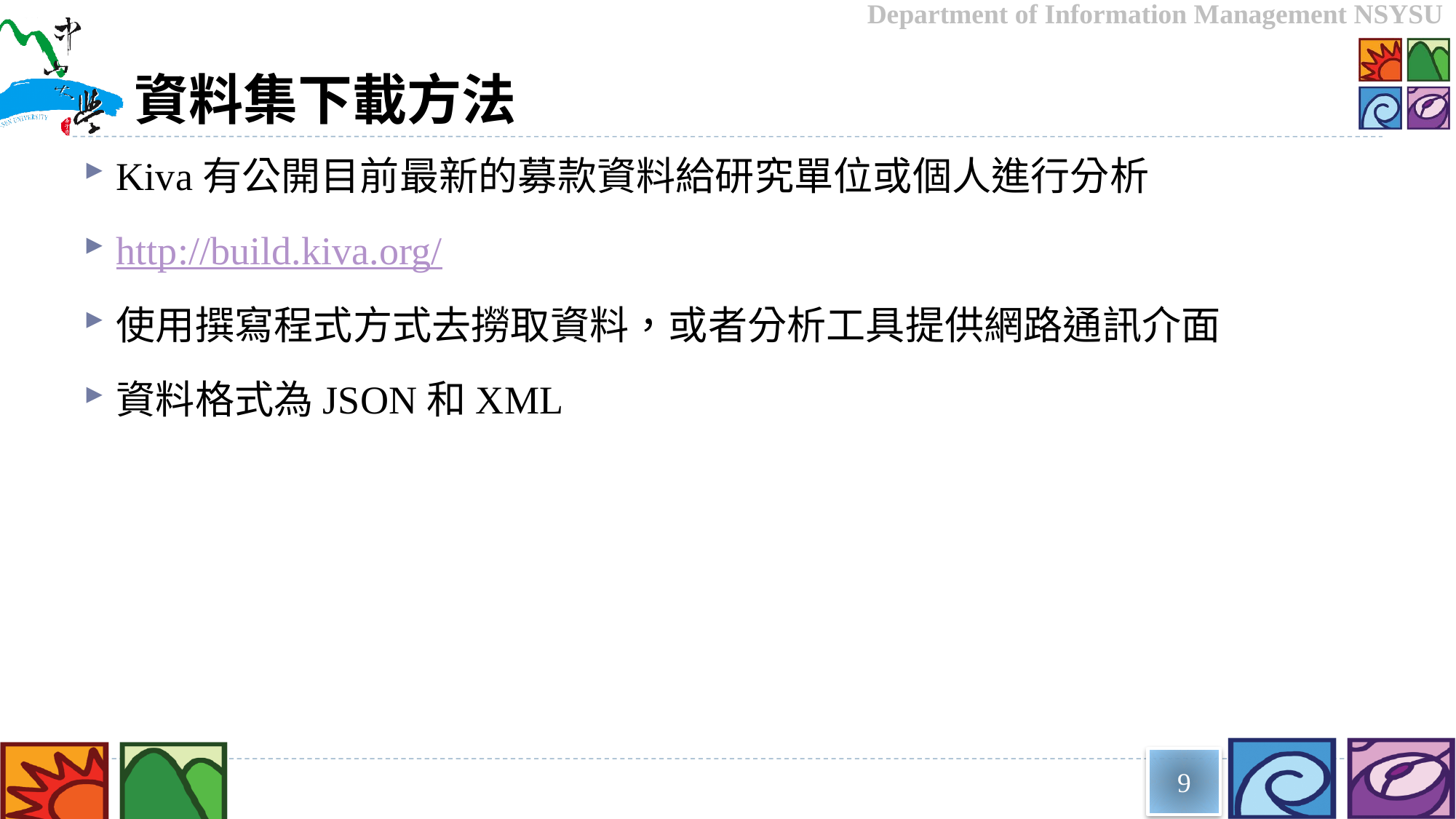

# 資料集下載方法
Kiva有公開目前最新的募款資料給研究單位或個人進行分析
http://build.kiva.org/
使用撰寫程式方式去撈取資料，或者分析工具提供網路通訊介面
資料格式為JSON和XML